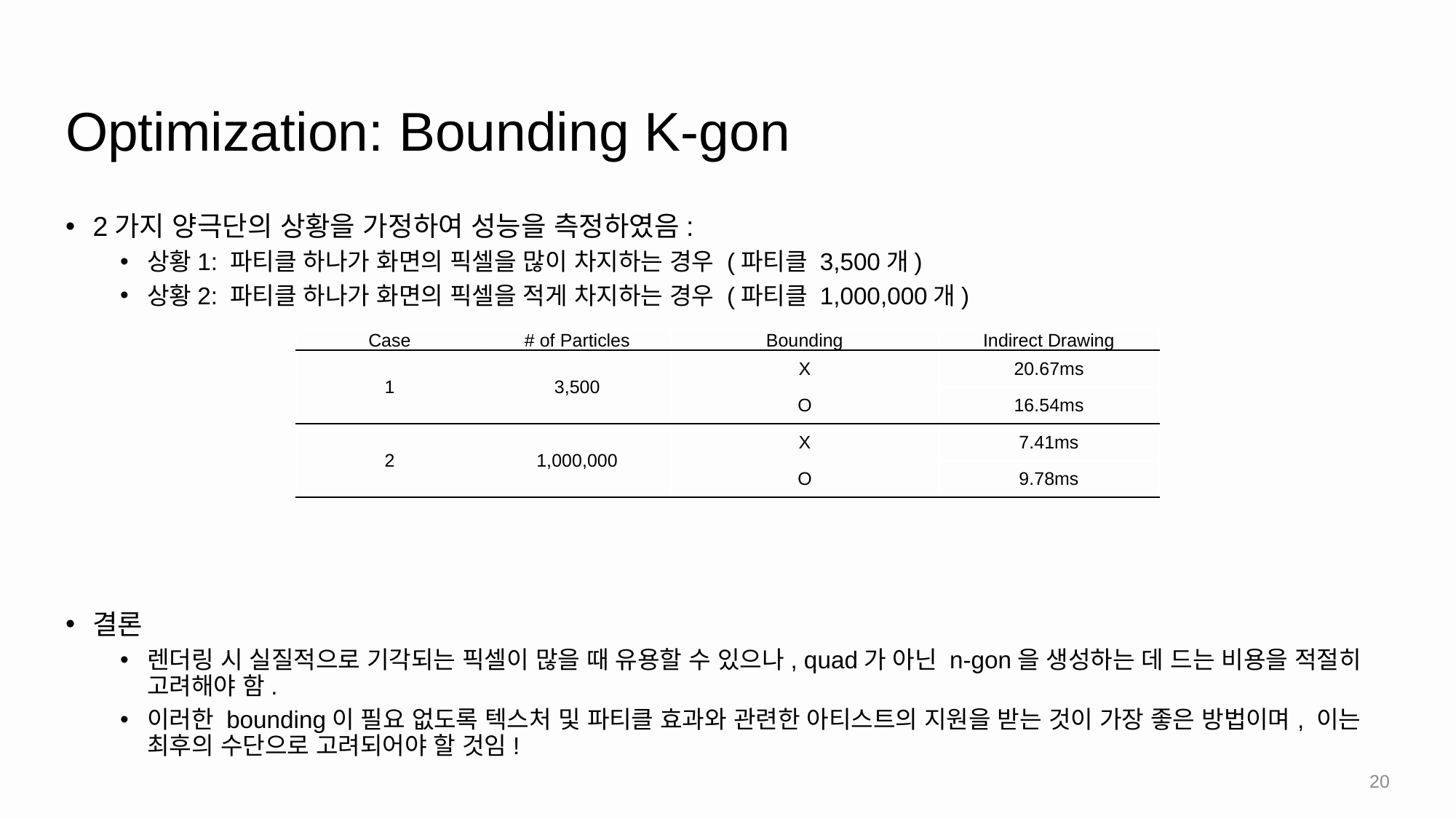

# Optimization: Bounding K-gon
2가지 양극단의 상황을 가정하여 성능을 측정하였음:
상황1: 파티클 하나가 화면의 픽셀을 많이 차지하는 경우 (파티클 3,500개)
상황2: 파티클 하나가 화면의 픽셀을 적게 차지하는 경우 (파티클 1,000,000개)

결론
렌더링 시 실질적으로 기각되는 픽셀이 많을 때 유용할 수 있으나, quad가 아닌 n-gon을 생성하는 데 드는 비용을 적절히 고려해야 함.
이러한 bounding이 필요 없도록 텍스처 및 파티클 효과와 관련한 아티스트의 지원을 받는 것이 가장 좋은 방법이며, 이는 최후의 수단으로 고려되어야 할 것임!
| Case | # of Particles | Bounding | Indirect Drawing |
| --- | --- | --- | --- |
| 1 | 3,500 | X | 20.67ms |
|  |  | O | 16.54ms |
| 2 | 1,000,000 | X | 7.41ms |
|  |  | O | 9.78ms |
20